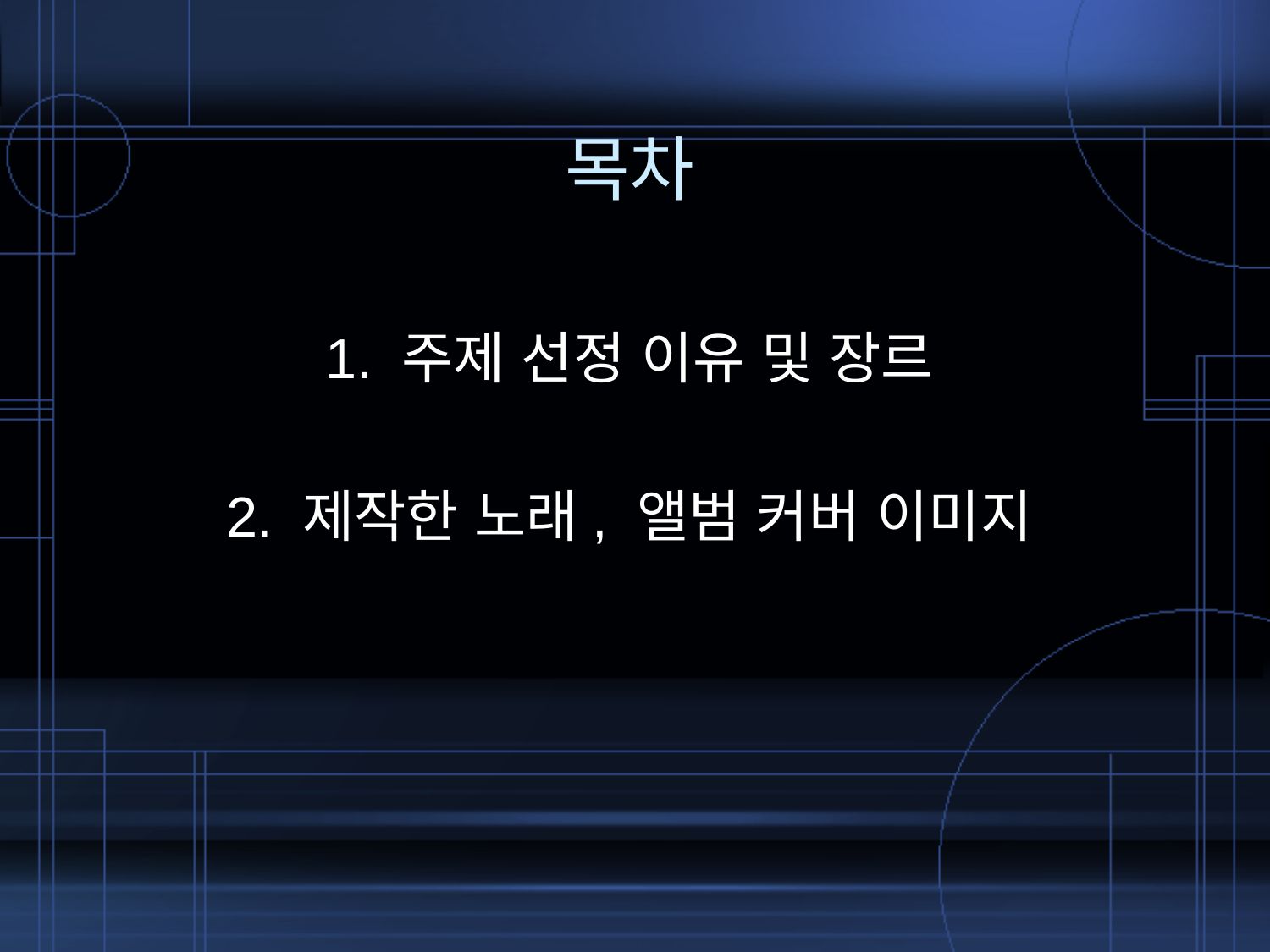

# 목차
1. 주제 선정 이유 및 장르

2. 제작한 노래, 앨범 커버 이미지